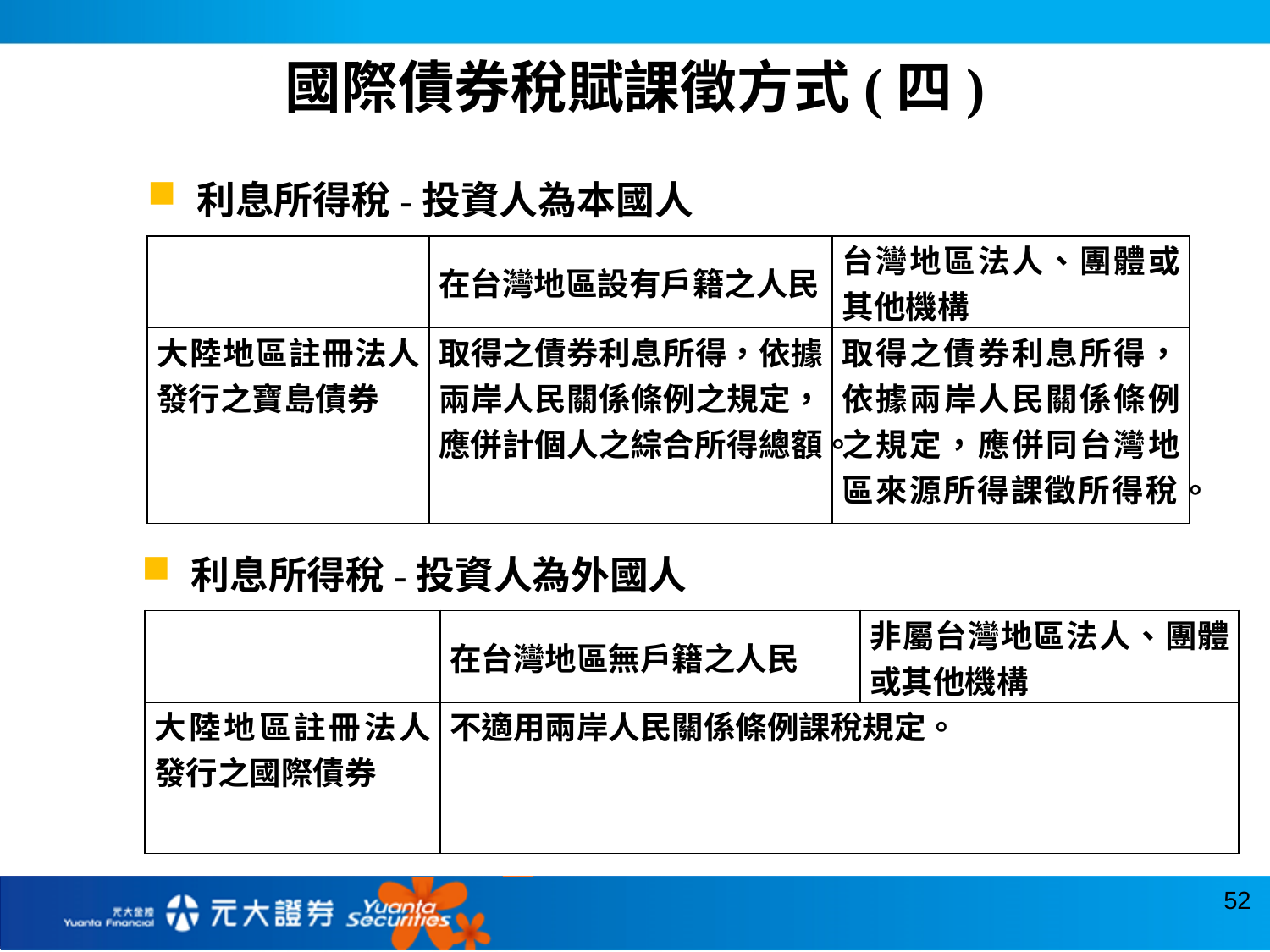

國際債券稅賦課徵方式(四)
利息所得稅-投資人為本國人
|  | 在台灣地區設有戶籍之人民 | 台灣地區法人、團體或其他機構 |
| --- | --- | --- |
| 大陸地區註冊法人發行之寶島債券 | 取得之債券利息所得，依據兩岸人民關係條例之規定，應併計個人之綜合所得總額。 | 取得之債券利息所得，依據兩岸人民關係條例之規定，應併同台灣地區來源所得課徵所得稅。 |
利息所得稅-投資人為外國人
|  | 在台灣地區無戶籍之人民 | 非屬台灣地區法人、團體或其他機構 |
| --- | --- | --- |
| 大陸地區註冊法人發行之國際債券 | 不適用兩岸人民關係條例課稅規定。 |  |